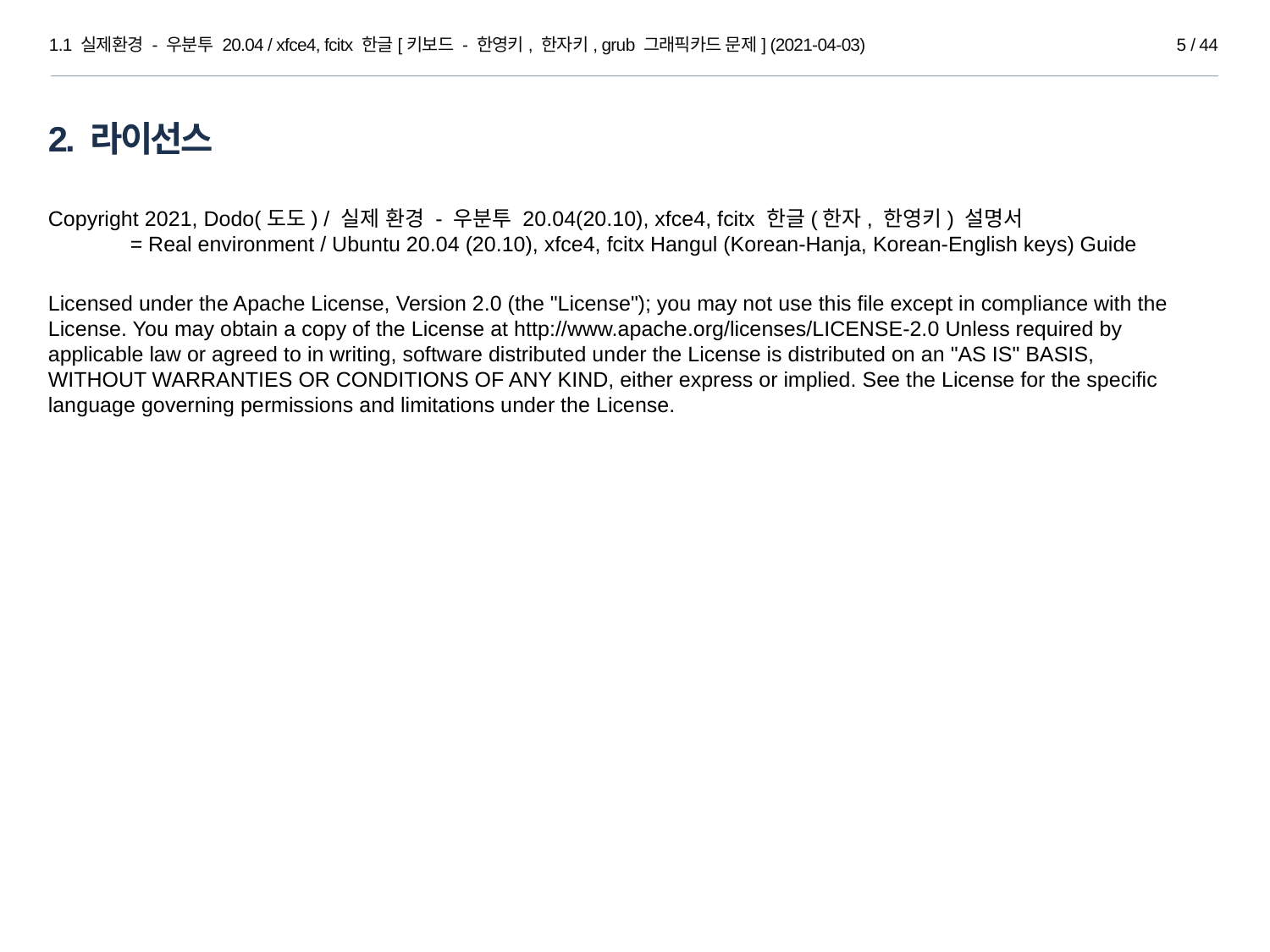

1.1 실제환경 - 우분투 20.04 / xfce4, fcitx 한글[키보드 - 한영키, 한자키, grub 그래픽카드 문제] (2021-04-03)
5 / 44

2. 라이선스
Copyright 2021, Dodo(도도) / 실제 환경 - 우분투 20.04(20.10), xfce4, fcitx 한글(한자, 한영키) 설명서
             = Real environment / Ubuntu 20.04 (20.10), xfce4, fcitx Hangul (Korean-Hanja, Korean-English keys) Guide

Licensed under the Apache License, Version 2.0 (the "License"); you may not use this file except in compliance with the License. You may obtain a copy of the License at http://www.apache.org/licenses/LICENSE-2.0 Unless required by applicable law or agreed to in writing, software distributed under the License is distributed on an "AS IS" BASIS, WITHOUT WARRANTIES OR CONDITIONS OF ANY KIND, either express or implied. See the License for the specific language governing permissions and limitations under the License.